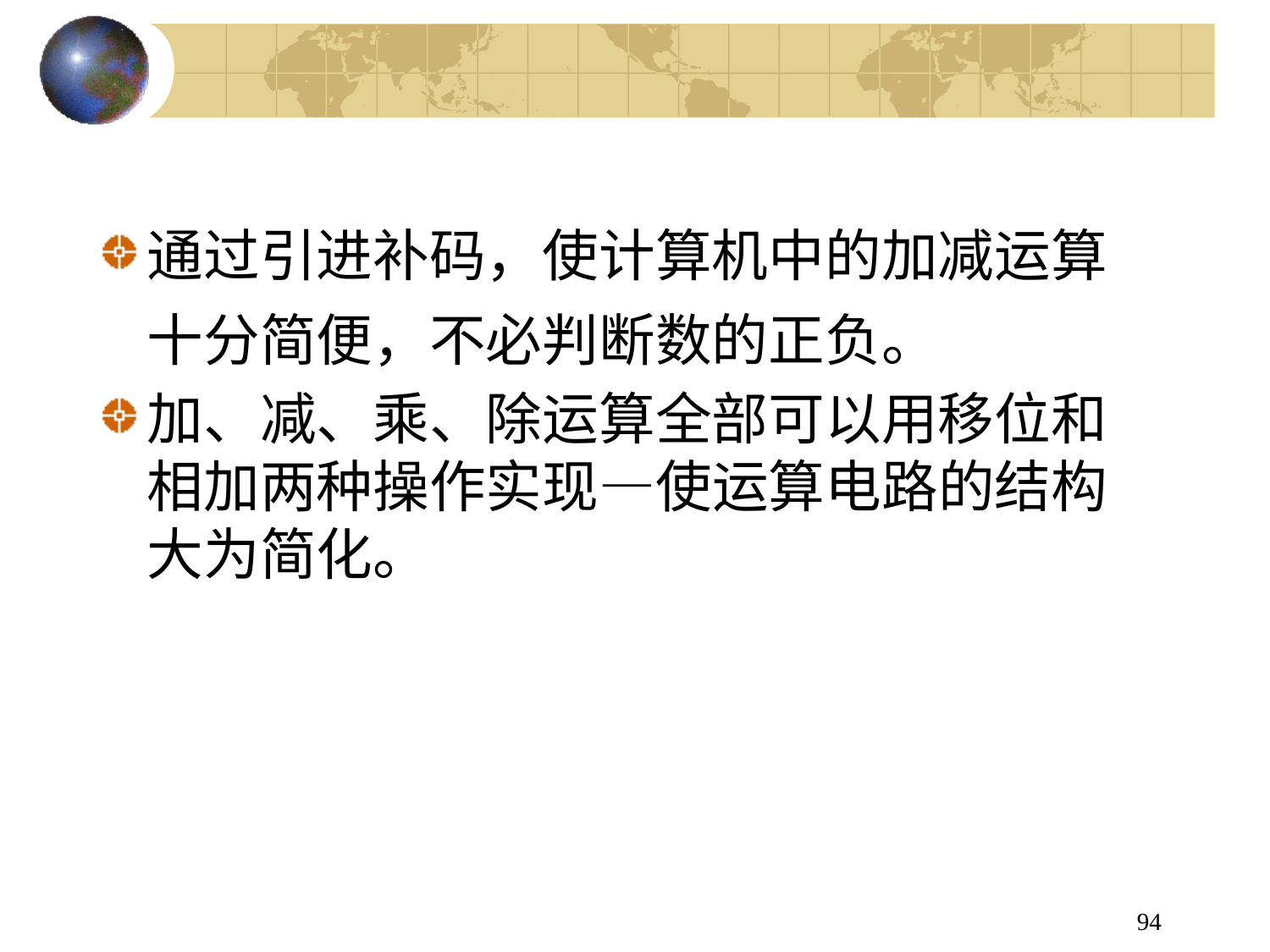

通过引进补码，使计算机中的加减运算十分简便，不必判断数的正负。
加、减、乘、除运算全部可以用移位和相加两种操作实现—使运算电路的结构大为简化。

94